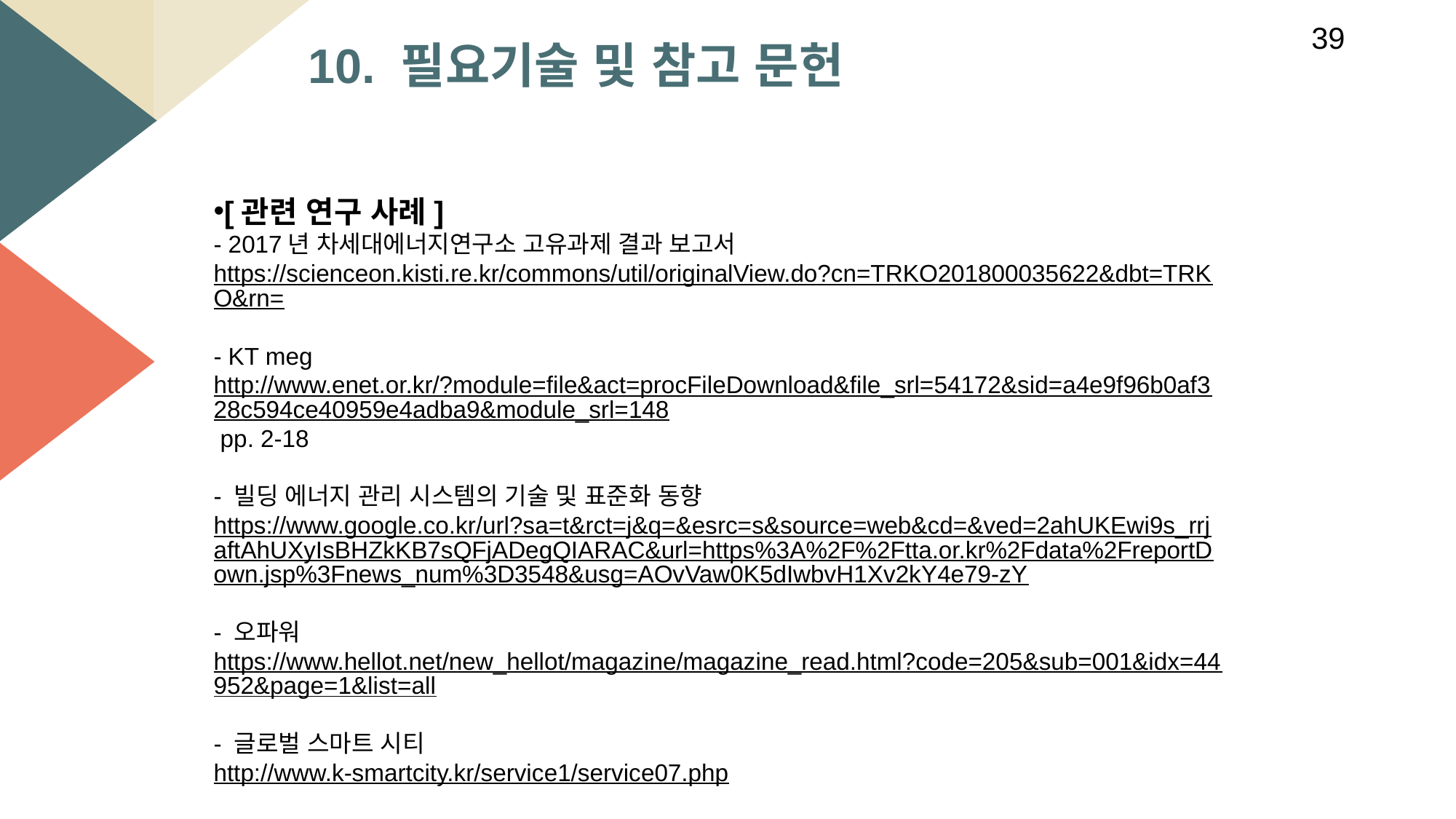

39
10. 필요기술 및 참고 문헌
[관련 연구 사례]
- 2017년 차세대에너지연구소 고유과제 결과 보고서
https://scienceon.kisti.re.kr/commons/util/originalView.do?cn=TRKO201800035622&dbt=TRKO&rn=

- KT meg
http://www.enet.or.kr/?module=file&act=procFileDownload&file_srl=54172&sid=a4e9f96b0af328c594ce40959e4adba9&module_srl=148 pp. 2-18

- 빌딩 에너지 관리 시스템의 기술 및 표준화 동향
https://www.google.co.kr/url?sa=t&rct=j&q=&esrc=s&source=web&cd=&ved=2ahUKEwi9s_rrjaftAhUXyIsBHZkKB7sQFjADegQIARAC&url=https%3A%2F%2Ftta.or.kr%2Fdata%2FreportDown.jsp%3Fnews_num%3D3548&usg=AOvVaw0K5dIwbvH1Xv2kY4e79-zY

- 오파워
https://www.hellot.net/new_hellot/magazine/magazine_read.html?code=205&sub=001&idx=44952&page=1&list=all

- 글로벌 스마트 시티
http://www.k-smartcity.kr/service1/service07.php